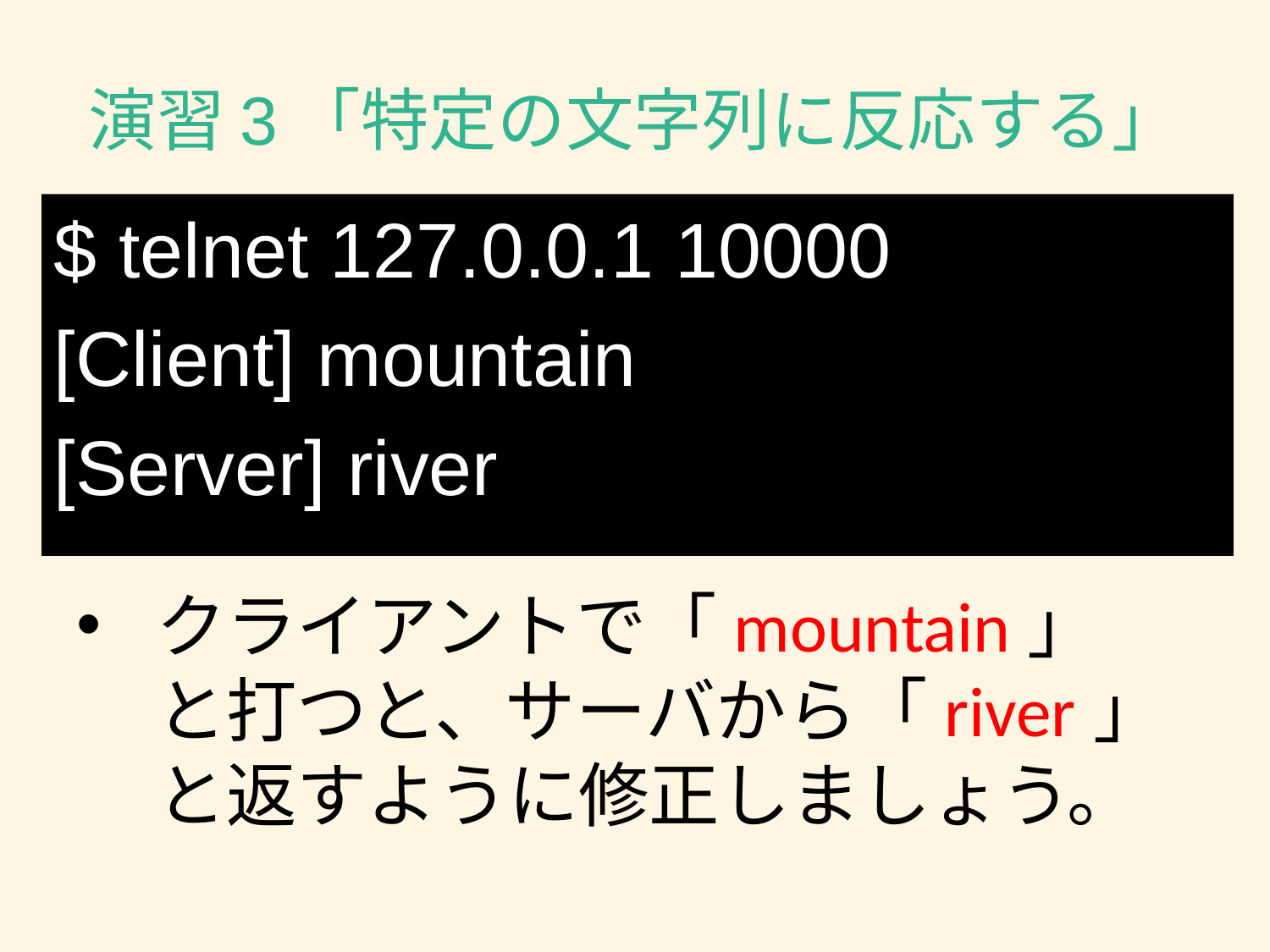

# 演習3「特定の文字列に反応する」
$ telnet 127.0.0.1 10000
[Client] mountain
[Server] river

クライアントで「mountain」と打つと、サーバから「river」と返すように修正しましょう。